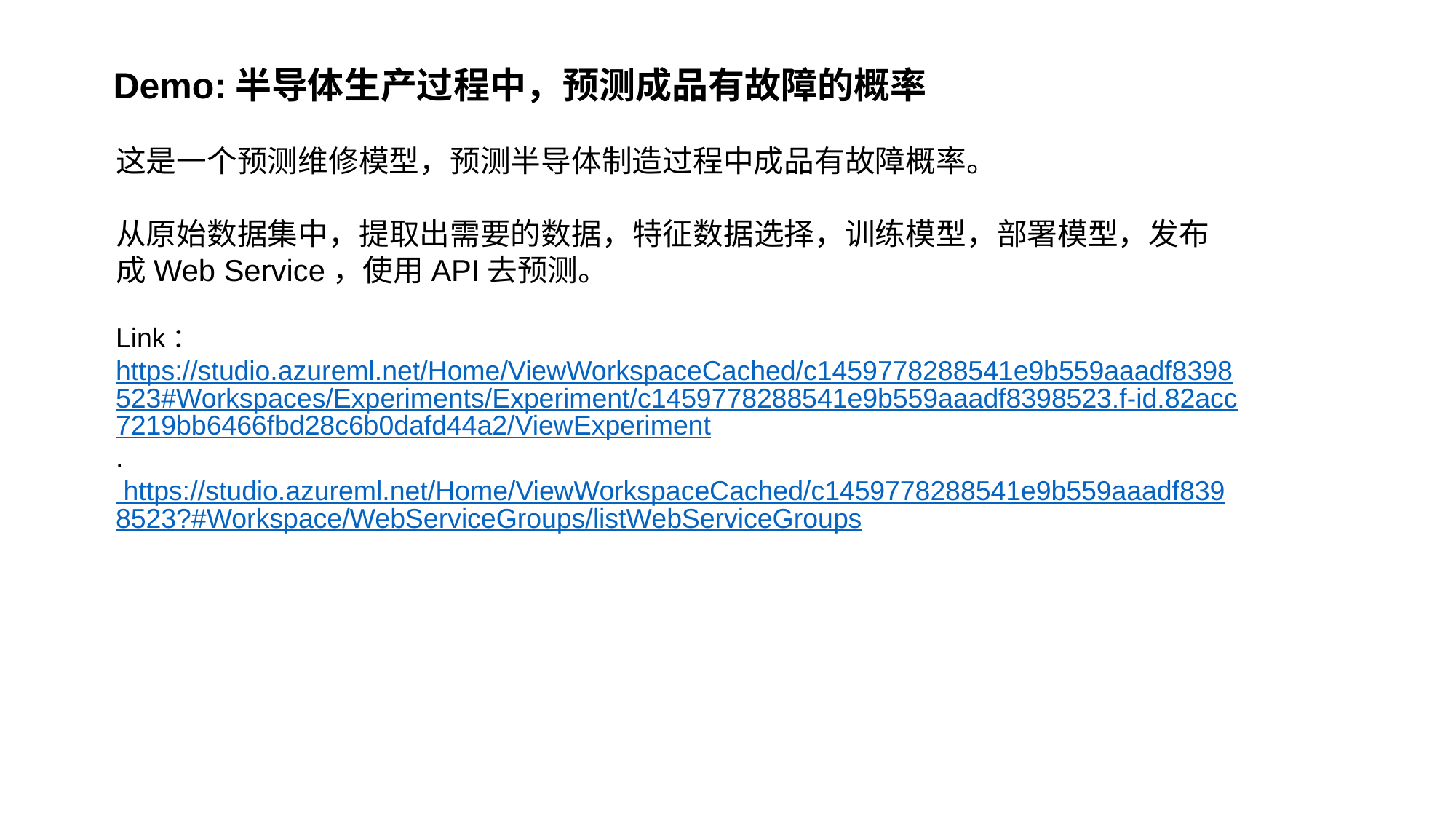

Demo:半导体生产过程中，预测成品有故障的概率
这是一个预测维修模型，预测半导体制造过程中成品有故障概率。

从原始数据集中，提取出需要的数据，特征数据选择，训练模型，部署模型，发布成Web Service，使用API去预测。

Link：
https://studio.azureml.net/Home/ViewWorkspaceCached/c1459778288541e9b559aaadf8398523#Workspaces/Experiments/Experiment/c1459778288541e9b559aaadf8398523.f-id.82acc7219bb6466fbd28c6b0dafd44a2/ViewExperiment
. https://studio.azureml.net/Home/ViewWorkspaceCached/c1459778288541e9b559aaadf8398523?#Workspace/WebServiceGroups/listWebServiceGroups